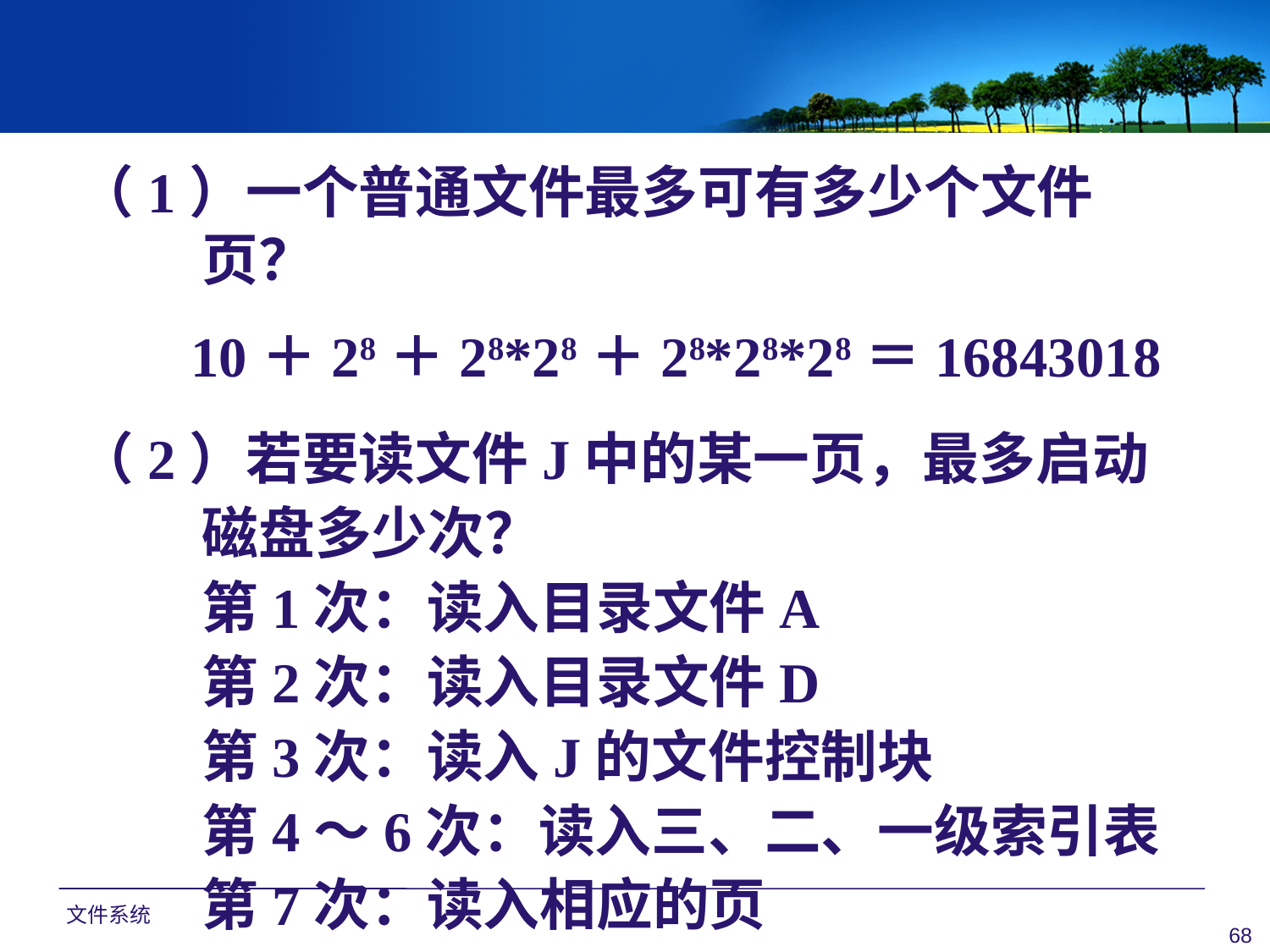

（1）一个普通文件最多可有多少个文件页？
        10＋28＋28*28＋28*28*28＝16843018
（2）若要读文件J中的某一页，最多启动磁盘多少次？
	第1次：读入目录文件A
	第2次：读入目录文件D
	第3次：读入J的文件控制块
	第4～6次：读入三、二、一级索引表
	第7次：读入相应的页
文件系统
68